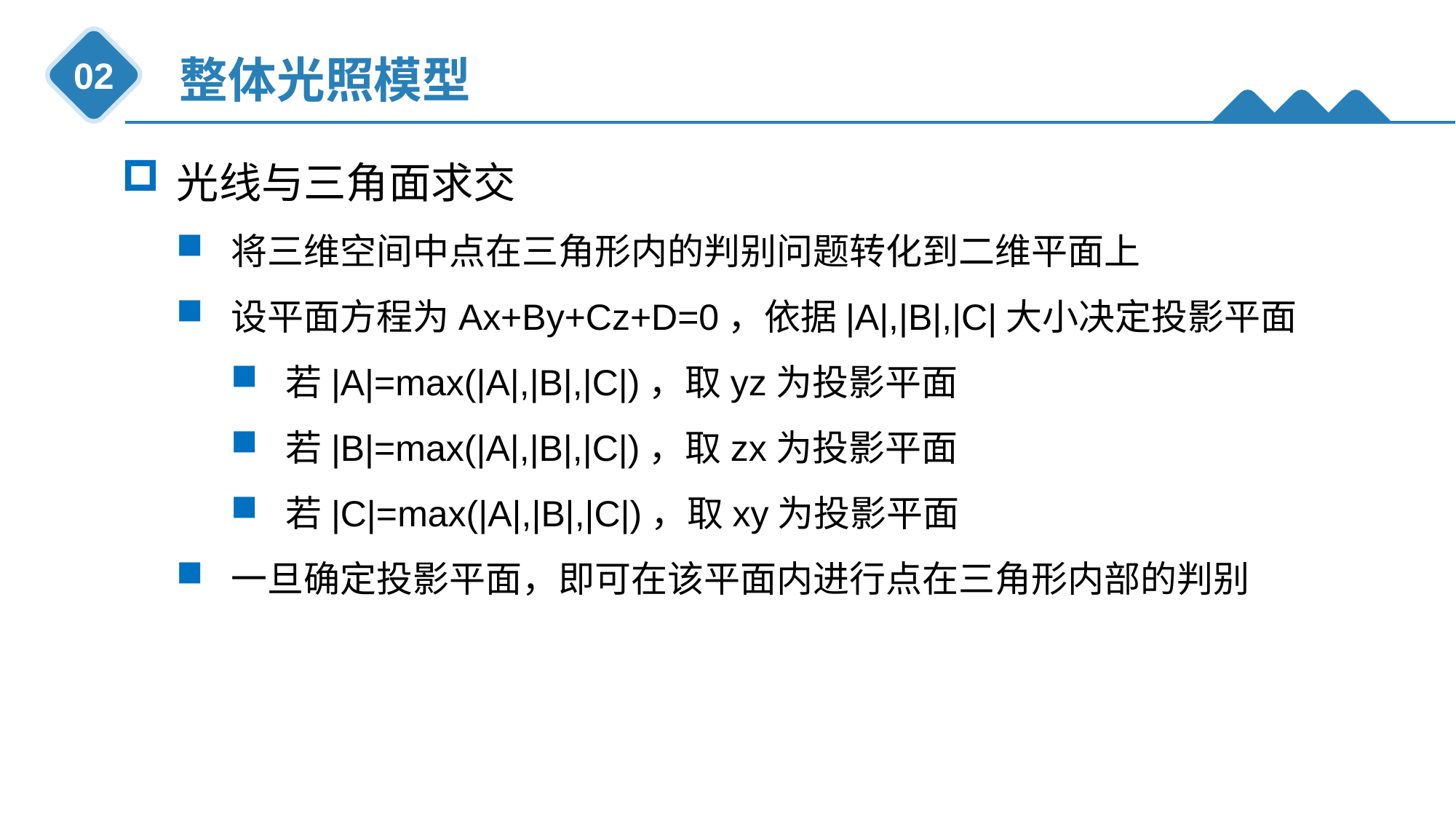

整体光照模型
02

光线与三角面求交
将三维空间中点在三角形内的判别问题转化到二维平面上
设平面方程为Ax+By+Cz+D=0，依据|A|,|B|,|C|大小决定投影平面
若|A|=max(|A|,|B|,|C|)，取yz为投影平面
若|B|=max(|A|,|B|,|C|)，取zx为投影平面
若|C|=max(|A|,|B|,|C|)，取xy为投影平面
一旦确定投影平面，即可在该平面内进行点在三角形内部的判别